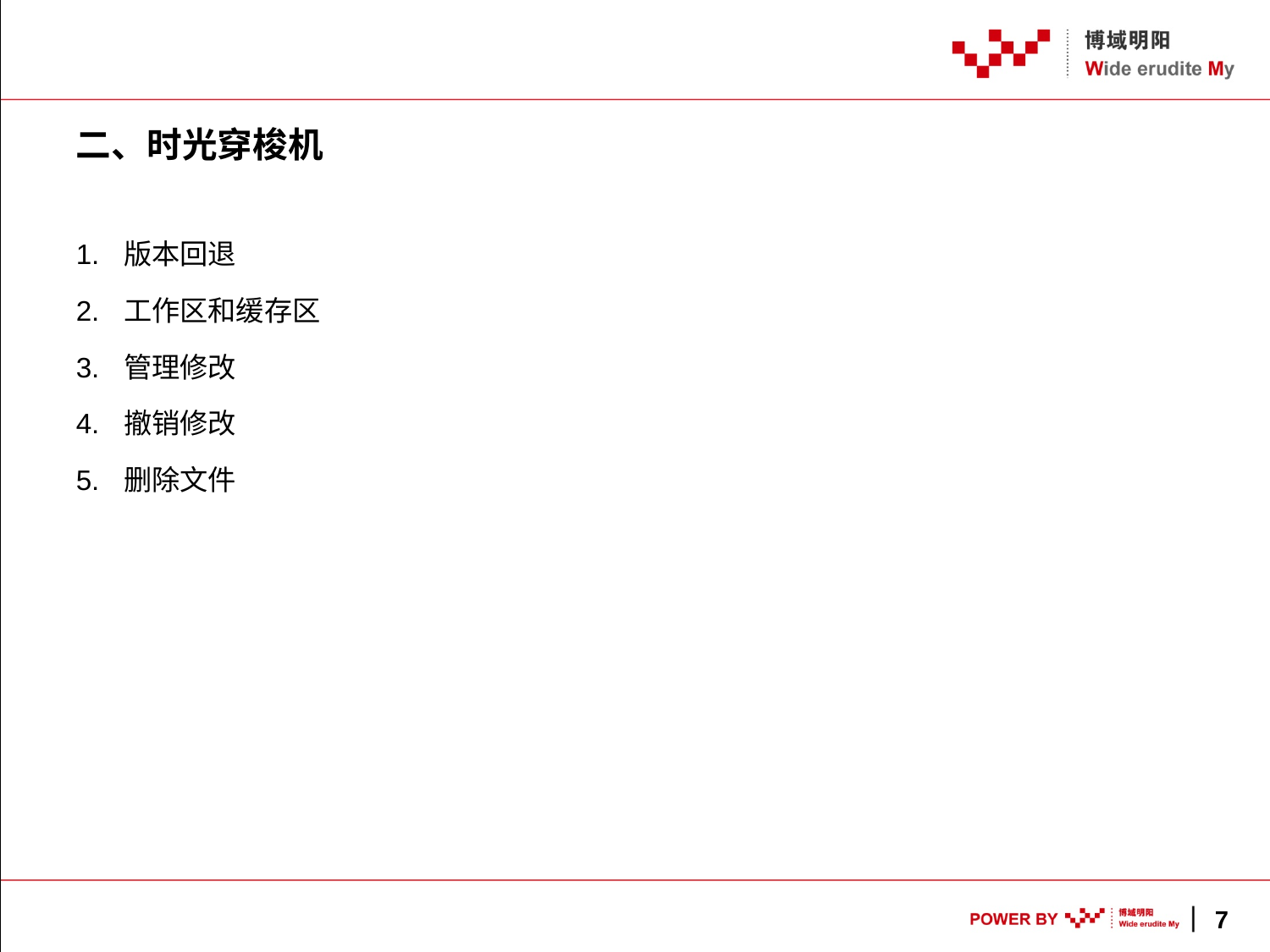

二、时光穿梭机

版本回退
工作区和缓存区
管理修改
撤销修改
删除文件
7